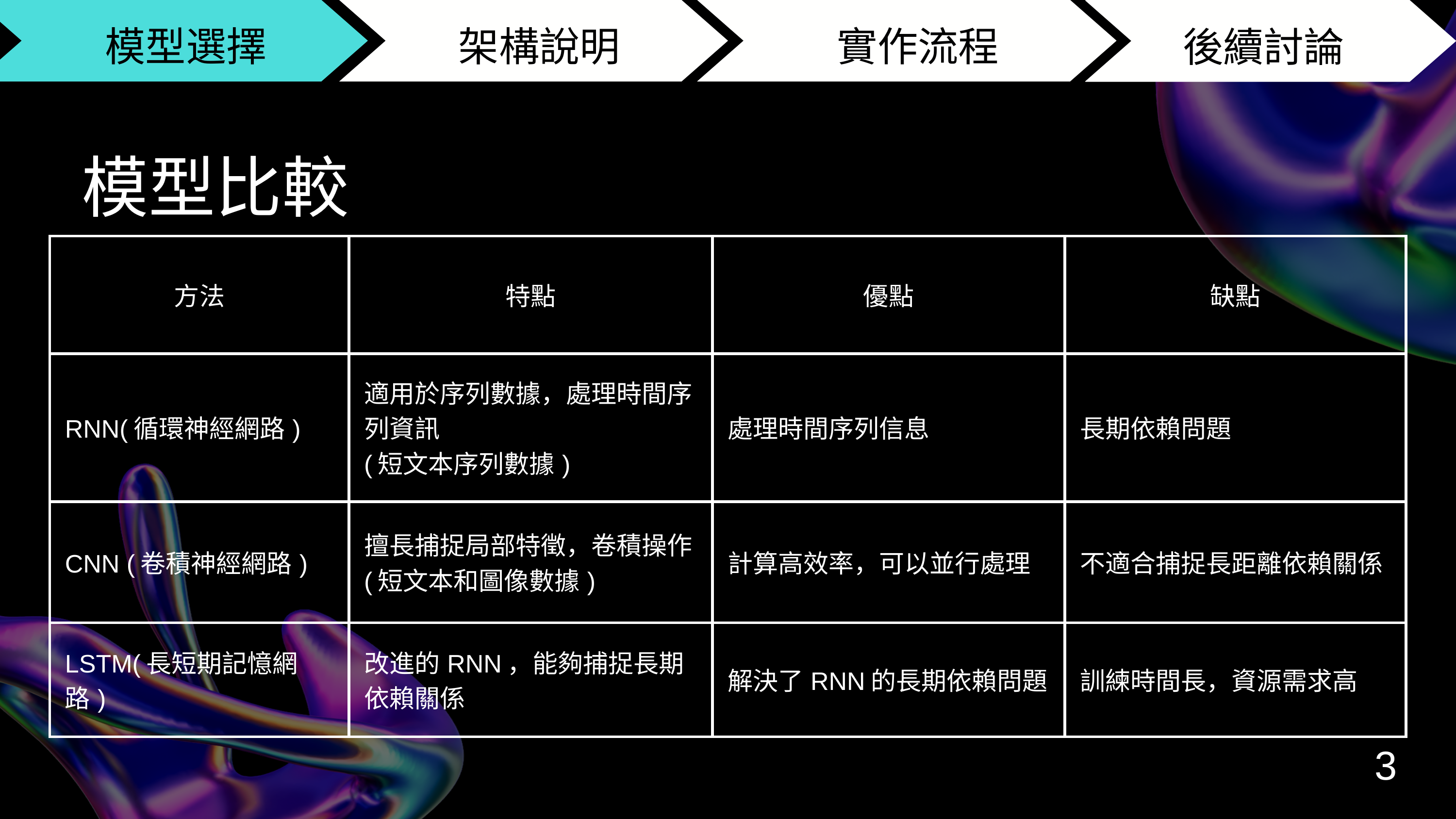

模型選擇

架構說明

 實作流程

結論

後續討論
模型比較
| 方法 | 特點 | 優點 | 缺點 |
| --- | --- | --- | --- |
| RNN(循環神經網路) | 適用於序列數據，處理時間序列資訊 (短文本序列數據) | 處理時間序列信息 | 長期依賴問題 |
| CNN (卷積神經網路) | 擅長捕捉局部特徵，卷積操作 (短文本和圖像數據) | 計算高效率，可以並行處理 | 不適合捕捉長距離依賴關係 |
| LSTM(長短期記憶網路) | 改進的RNN，能夠捕捉長期依賴關係 | 解決了RNN的長期依賴問題 | 訓練時間長，資源需求高 |

3